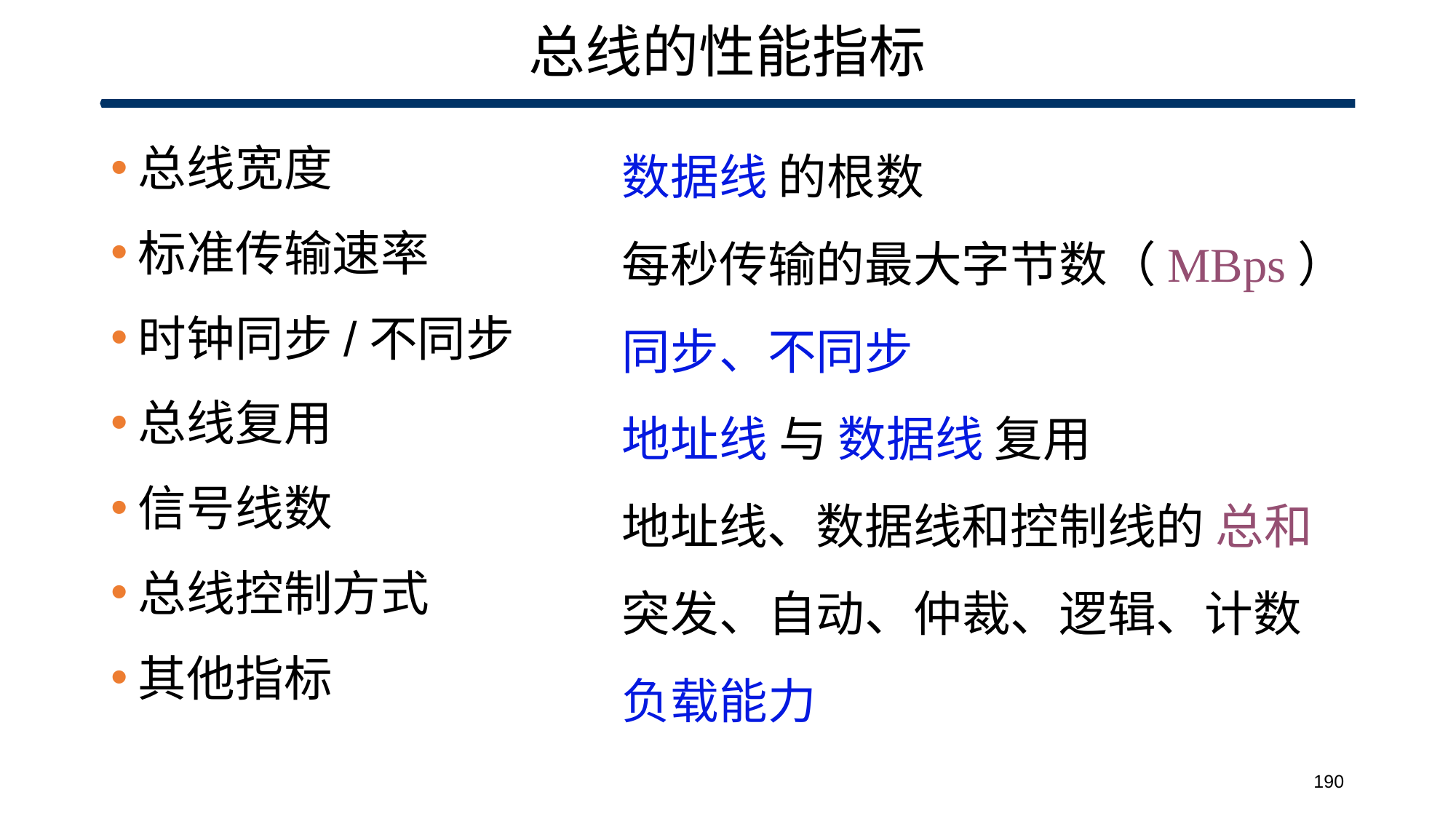

# 总线的性能指标
数据线 的根数
每秒传输的最大字节数（MBps）
同步、不同步
地址线 与 数据线 复用
地址线、数据线和控制线的 总和
突发、自动、仲裁、逻辑、计数
负载能力
总线宽度
标准传输速率
时钟同步/不同步
总线复用
信号线数
总线控制方式
其他指标
190